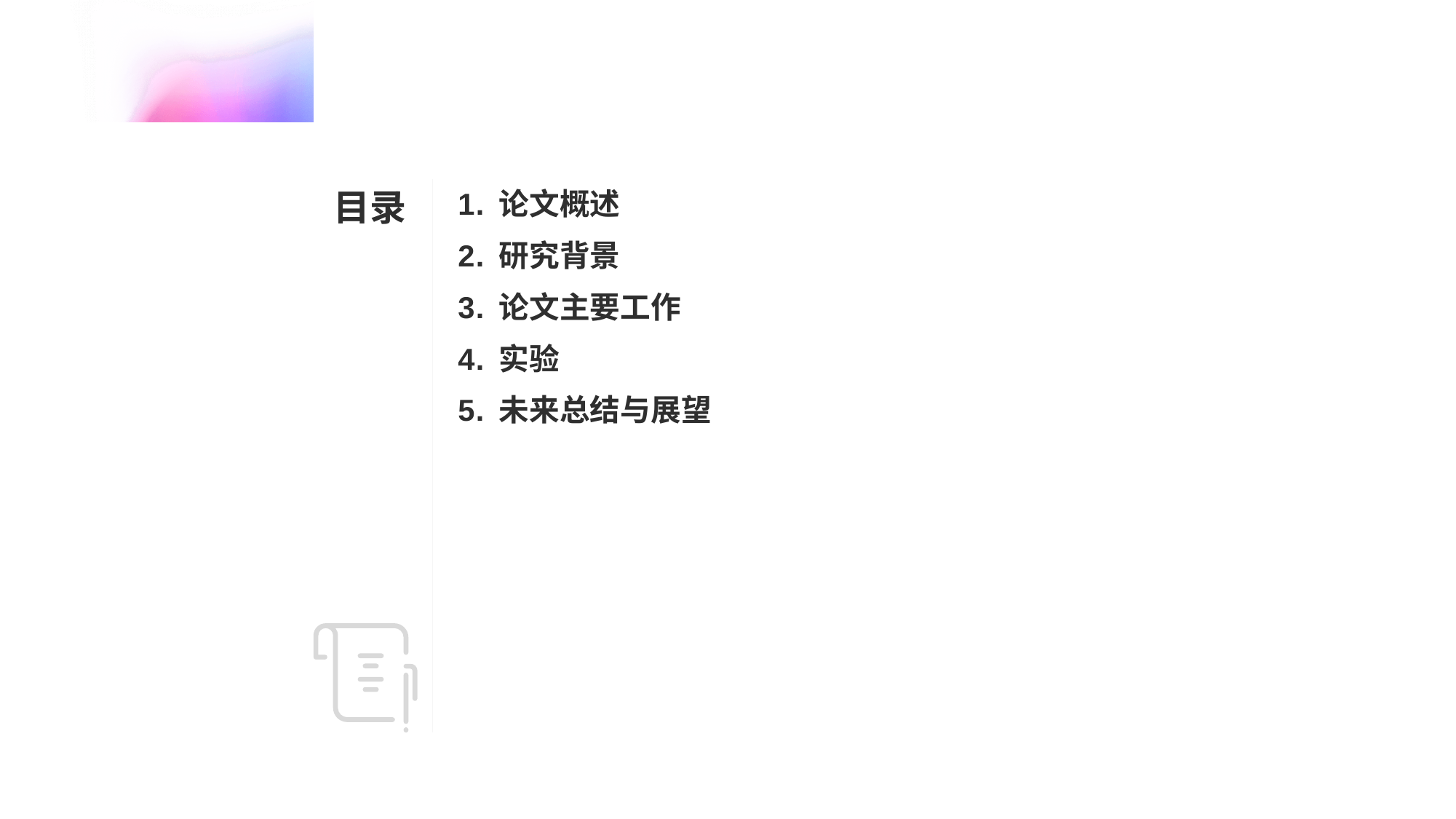

# 目录
论文概述
研究背景
论文主要工作
实验
未来总结与展望